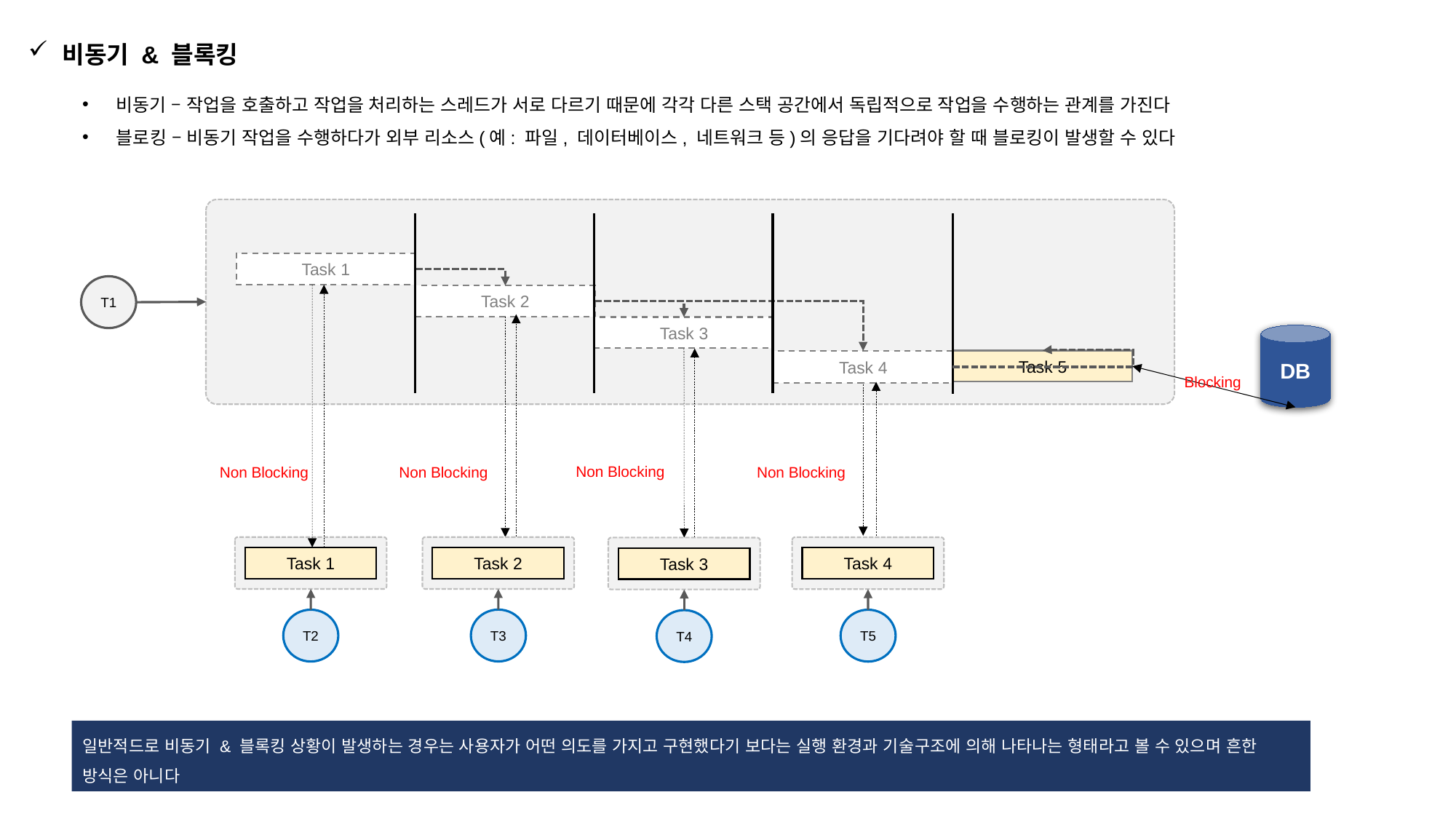

비동기 & 블록킹
비동기 – 작업을 호출하고 작업을 처리하는 스레드가 서로 다르기 때문에 각각 다른 스택 공간에서 독립적으로 작업을 수행하는 관계를 가진다
블로킹 – 비동기 작업을 수행하다가 외부 리소스(예: 파일, 데이터베이스, 네트워크 등)의 응답을 기다려야 할 때 블로킹이 발생할 수 있다

Task 1
T1
Task 2
Task 3
DB
Task 5
Task 4
Blocking
Non Blocking
Non Blocking
Non Blocking
Non Blocking

Task 1
Task 2
Task 4
Task 3
T3
T2
T5
T4
일반적드로 비동기 & 블록킹 상황이 발생하는 경우는 사용자가 어떤 의도를 가지고 구현했다기 보다는 실행 환경과 기술구조에 의해 나타나는 형태라고 볼 수 있으며 흔한 방식은 아니다